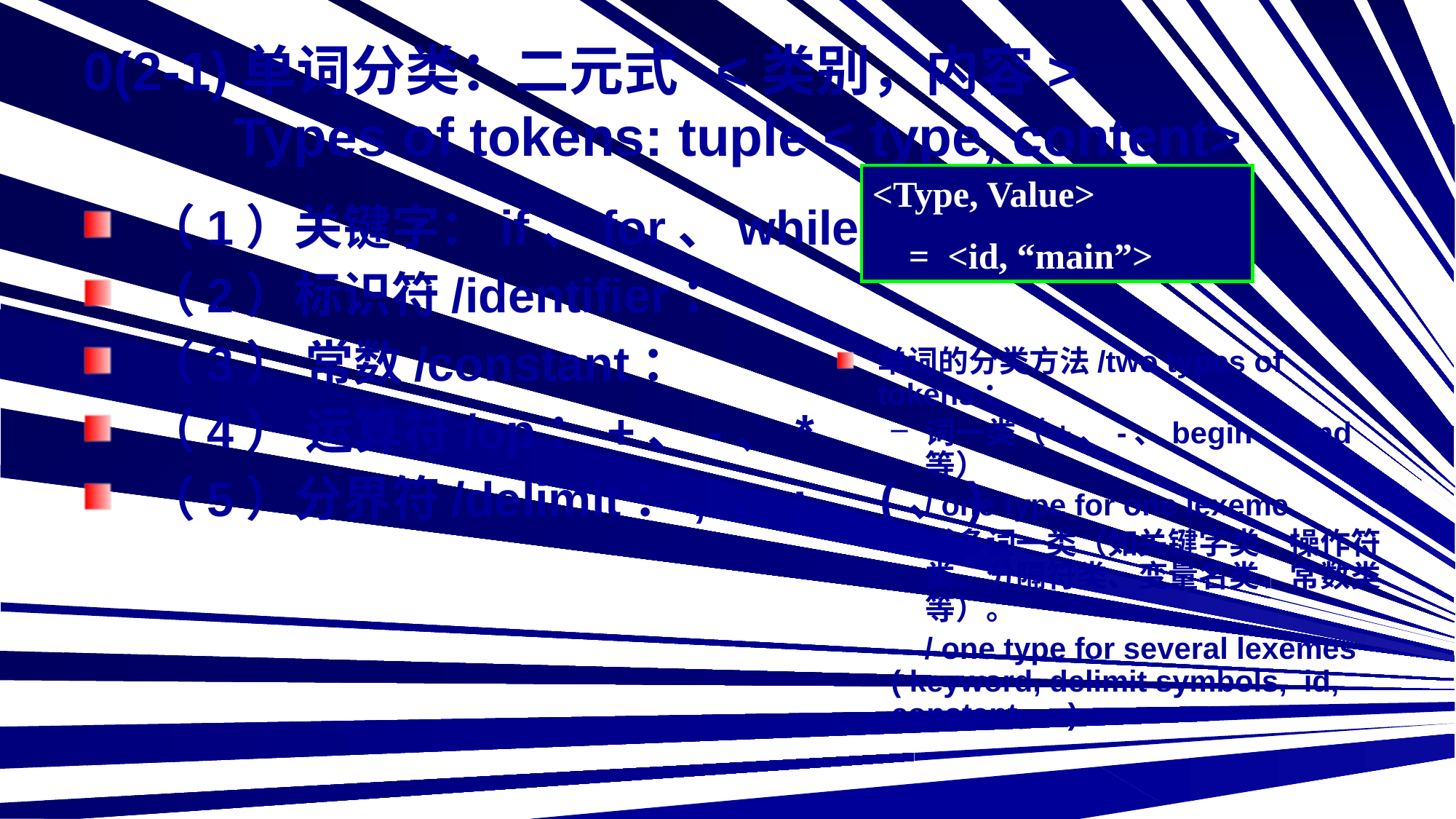

# 0(2-1)单词分类：二元式  <类别，内容> Types of tokens: tuple < type, content>
<Type, Value>
    =  <id, “main”>
 （1）关键字：if、for、while
 （2）标识符/identifier：
 （3） 常数/constant：
 （4） 运算符/op：+、-、*
 （5）分界符/delimit：, 、;、(、)

单词的分类方法/two types of tokens：
词一类（+、-、begin、end等）
    / one type for one lexeme
或多词一类（如关键字类、操作符类、分隔符类、变量名类、常数类等）。
    / one type for several lexemes ( keyword, delimit symbols,  id, constant, ... )
5